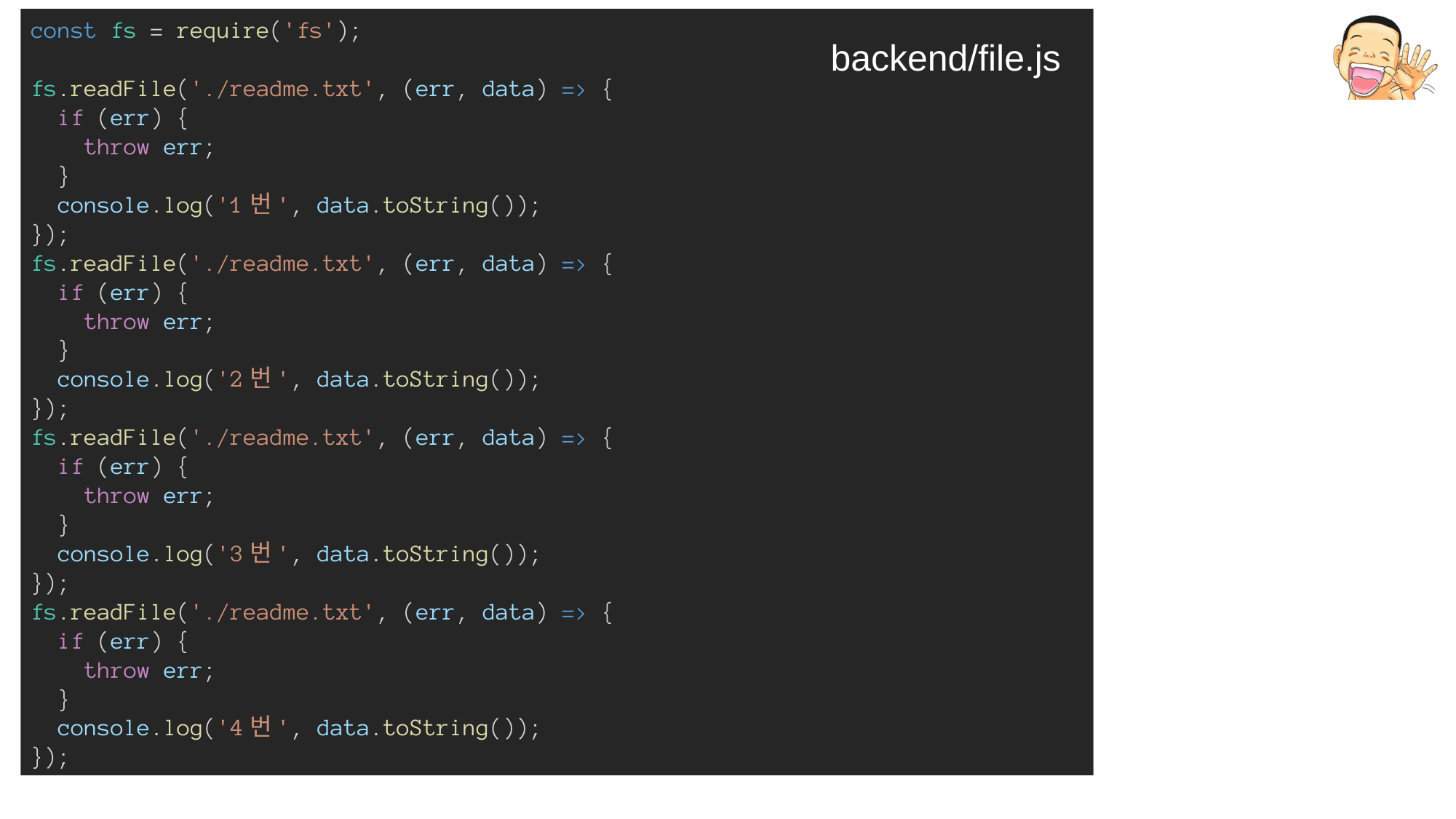

const fs = require('fs');
fs.readFile('./readme.txt', (err, data) => {
  if (err) {
    throw err;
  }
  console.log('1번', data.toString());
});
fs.readFile('./readme.txt', (err, data) => {
  if (err) {
    throw err;
  }
  console.log('2번', data.toString());
});
fs.readFile('./readme.txt', (err, data) => {
  if (err) {
    throw err;
  }
  console.log('3번', data.toString());
});
fs.readFile('./readme.txt', (err, data) => {
  if (err) {
    throw err;
  }
  console.log('4번', data.toString());
});
backend/file.js